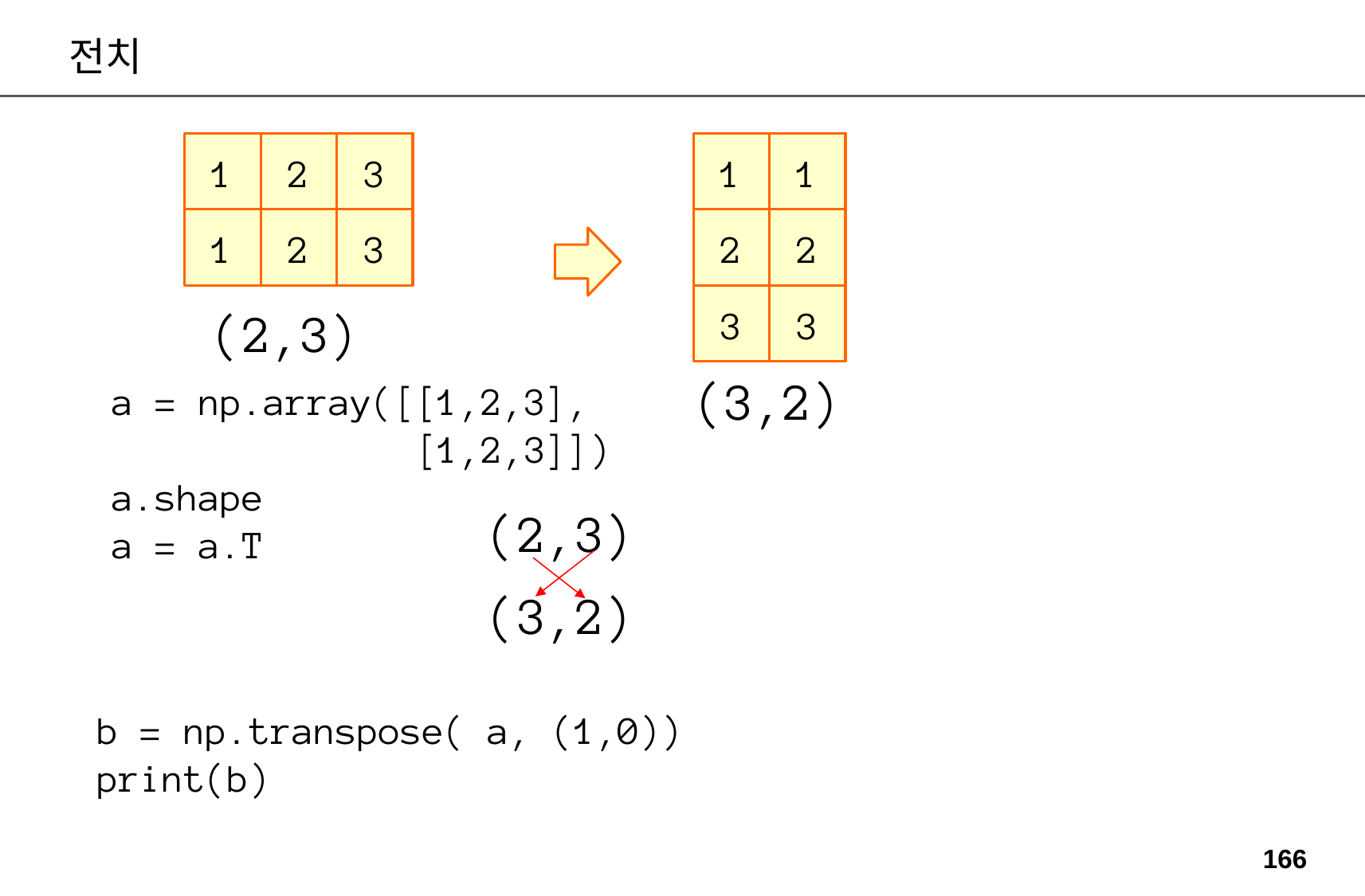

전치
1
1
3
2
1
3
2
2
2
1

3
3
(2,3)
(3,2)
a = np.array([[1,2,3],
              [1,2,3]])
a.shape
a = a.T
(2,3)
(3,2)
b = np.transpose( a, (1,0))
print(b)